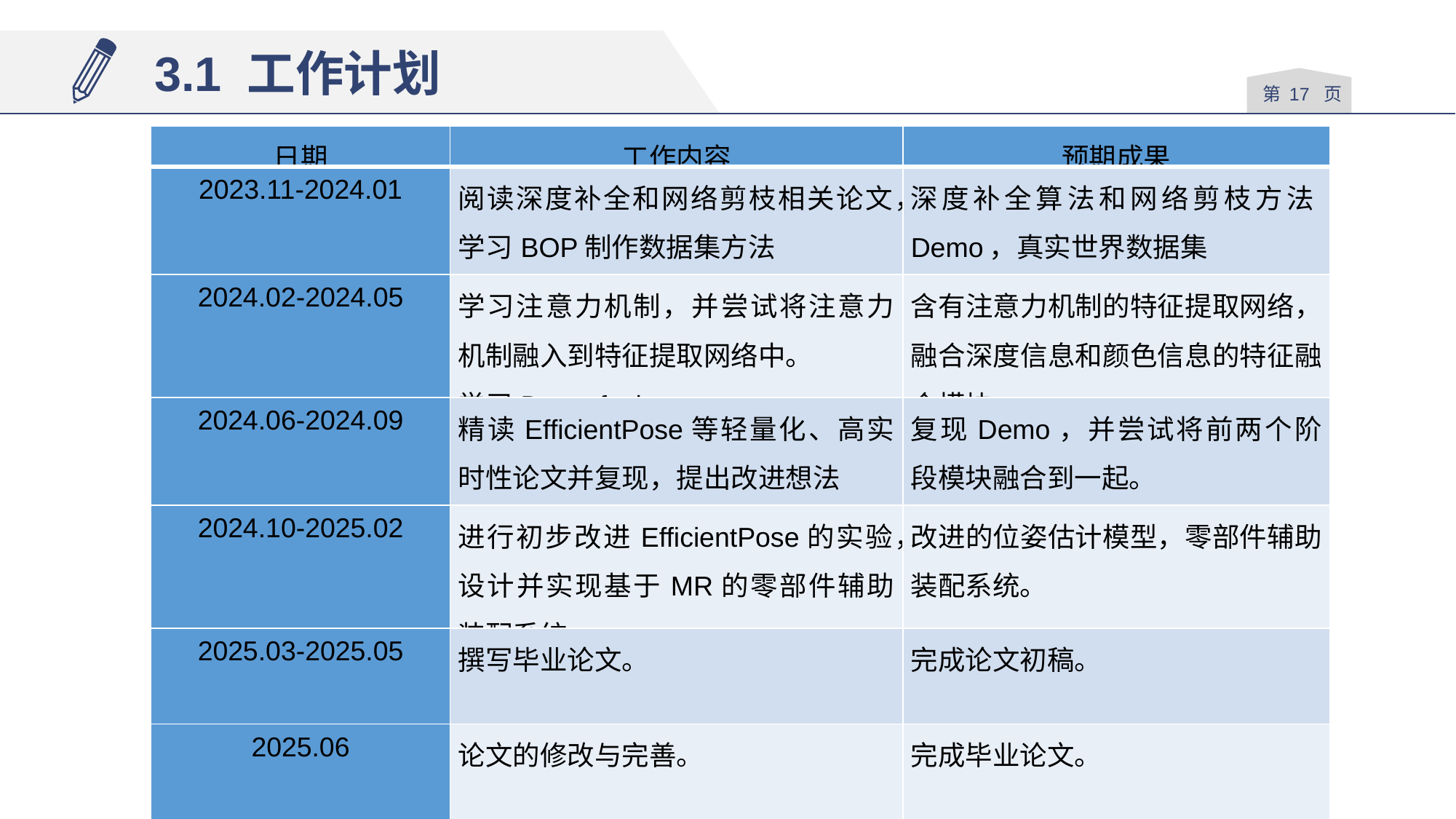

3.1 工作计划

第 17  页
| 日期 | 工作内容 | 预期成果 |
| --- | --- | --- |
| 2023.11-2024.01 | 阅读深度补全和网络剪枝相关论文，学习BOP制作数据集方法 | 深度补全算法和网络剪枝方法Demo，真实世界数据集 |
| 2024.02-2024.05 | 学习注意力机制，并尝试将注意力机制融入到特征提取网络中。 学习Densefusion | 含有注意力机制的特征提取网络，融合深度信息和颜色信息的特征融合模块。 |
| 2024.06-2024.09 | 精读EfficientPose等轻量化、高实时性论文并复现，提出改进想法 | 复现Demo，并尝试将前两个阶段模块融合到一起。 |
| 2024.10-2025.02 | 进行初步改进EfficientPose的实验，设计并实现基于MR的零部件辅助装配系统 | 改进的位姿估计模型，零部件辅助装配系统。 |
| 2025.03-2025.05 | 撰写毕业论文。 | 完成论文初稿。 |
| 2025.06 | 论文的修改与完善。 | 完成毕业论文。 |